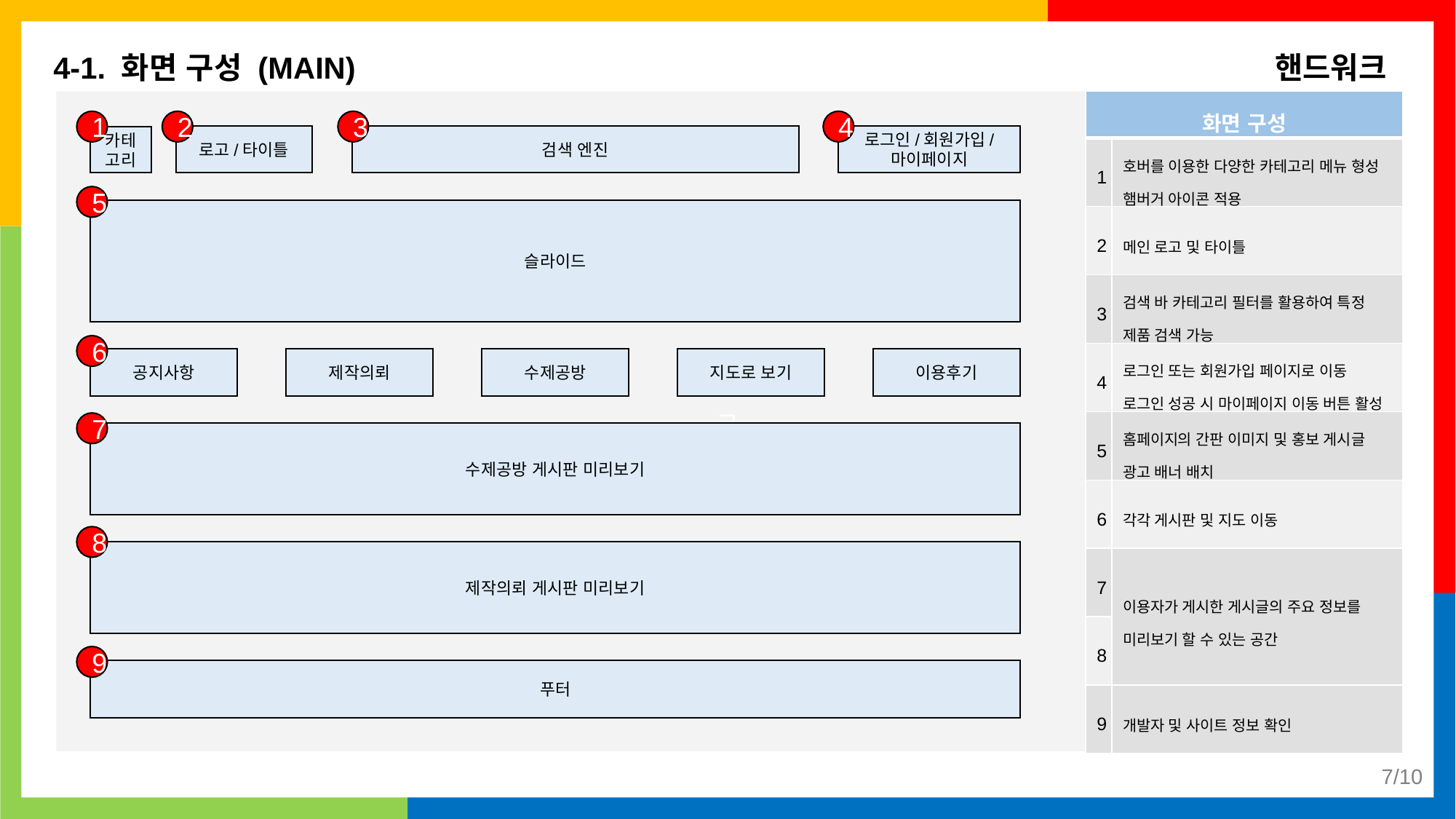

4-1. 화면 구성 (MAIN)
핸드워크
ㅋ
| 화면 구성 |  |
| --- | --- |
| 1 | 호버를 이용한 다양한 카테고리 메뉴 형성 햄버거 아이콘 적용 |
| 2 | 메인 로고 및 타이틀 |
| 3 | 검색 바 카테고리 필터를 활용하여 특정 제품 검색 가능 |
| 4 | 로그인 또는 회원가입 페이지로 이동 로그인 성공 시 마이페이지 이동 버튼 활성 |
| 5 | 홈페이지의 간판 이미지 및 홍보 게시글 광고 배너 배치 |
| 6 | 각각 게시판 및 지도 이동 |
| 7 | 이용자가 게시한 게시글의 주요 정보를 미리보기 할 수 있는 공간 |
| 8 |  |
| 9 | 개발자 및 사이트 정보 확인 |
1
2
3
4
로고/타이틀
검색 엔진
로그인/회원가입/
마이페이지
카테고리
5
슬라이드
6
공지사항
제작의뢰
수제공방
지도로 보기
이용후기
7
수제공방 게시판 미리보기
8
제작의뢰 게시판 미리보기
9
푸터